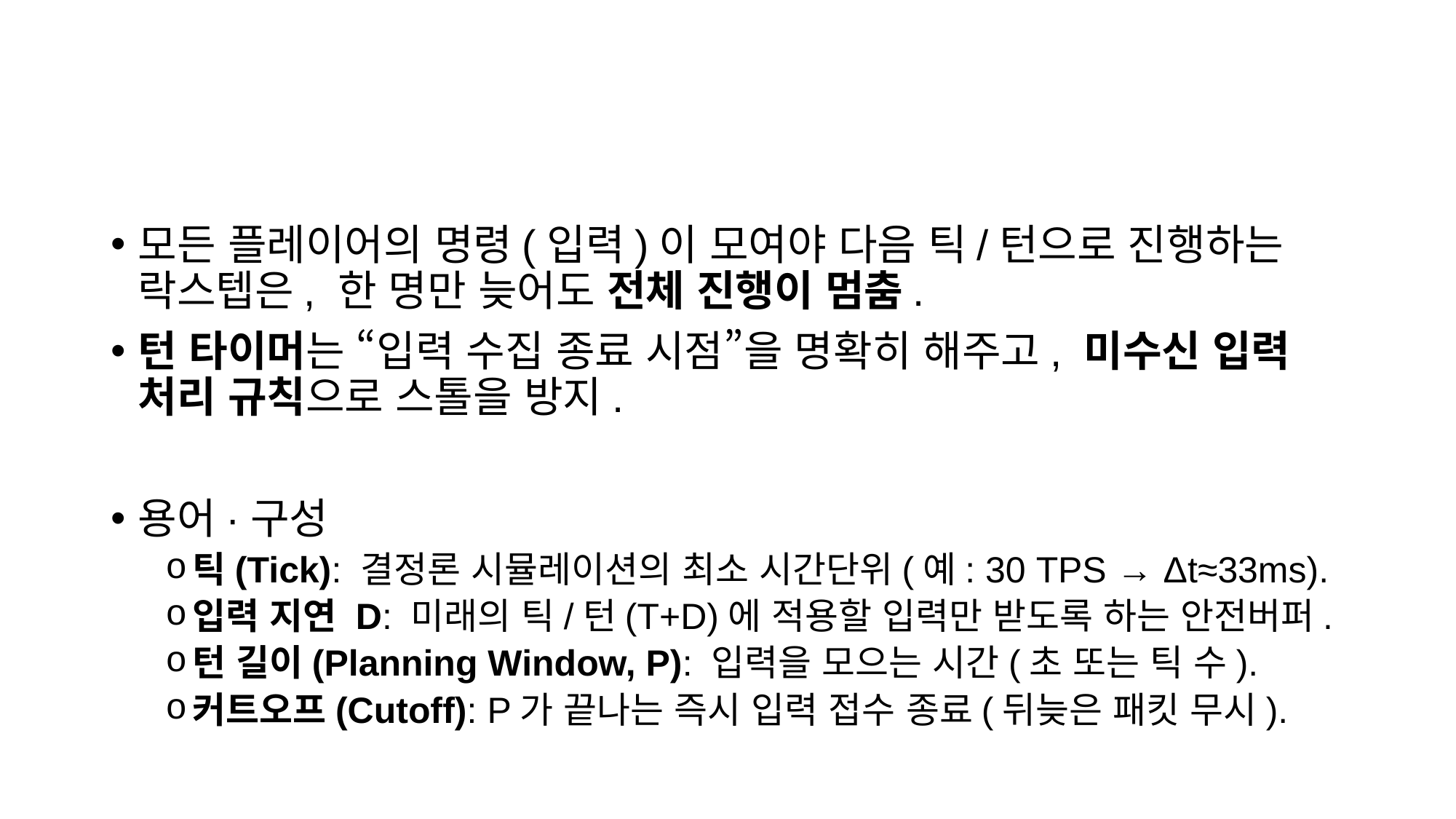

#
모든 플레이어의 명령(입력)이 모여야 다음 틱/턴으로 진행하는 락스텝은, 한 명만 늦어도 전체 진행이 멈춤.
턴 타이머는 “입력 수집 종료 시점”을 명확히 해주고, 미수신 입력 처리 규칙으로 스톨을 방지.

용어·구성
틱(Tick): 결정론 시뮬레이션의 최소 시간단위(예: 30 TPS → Δt≈33ms).
입력 지연 D: 미래의 틱/턴(T+D)에 적용할 입력만 받도록 하는 안전버퍼.
턴 길이(Planning Window, P): 입력을 모으는 시간(초 또는 틱 수).
커트오프(Cutoff): P가 끝나는 즉시 입력 접수 종료(뒤늦은 패킷 무시).